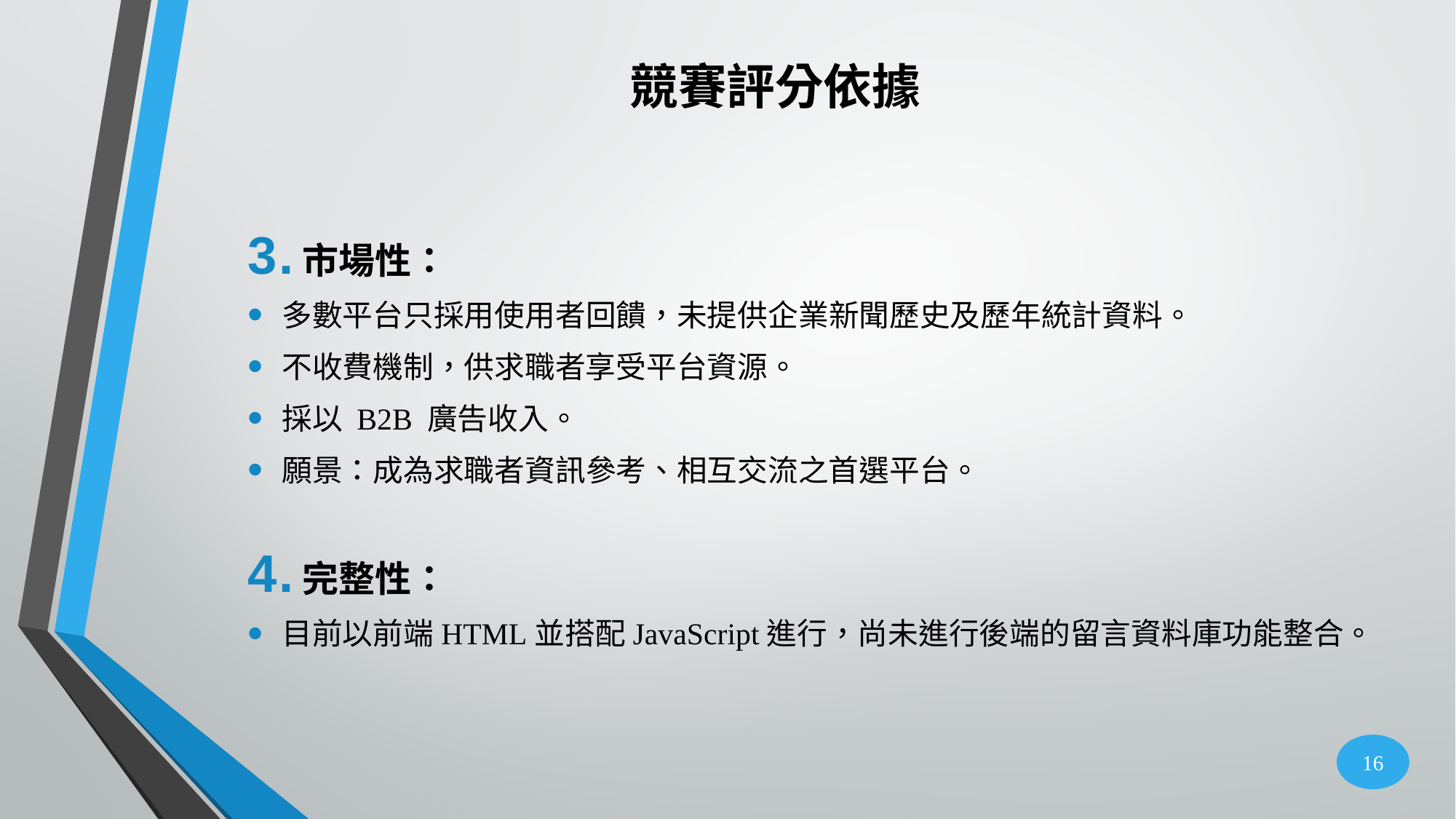

# 競賽評分依據
市場性：
多數平台只採用使用者回饋，未提供企業新聞歷史及歷年統計資料。
不收費機制，供求職者享受平台資源。
採以 B2B 廣告收入。
願景：成為求職者資訊參考、相互交流之首選平台。

完整性：
目前以前端HTML並搭配JavaScript進行，尚未進行後端的留言資料庫功能整合。
16